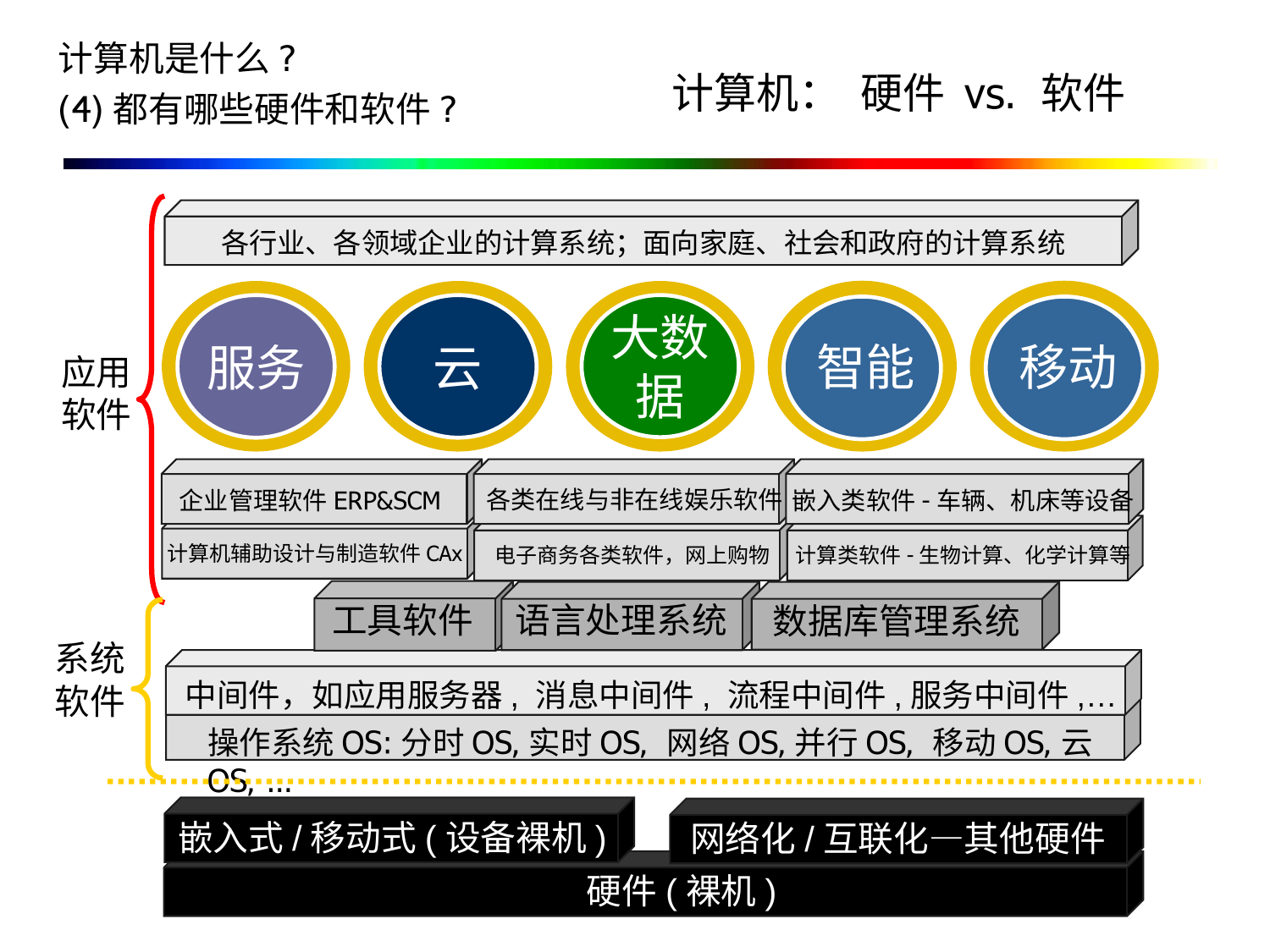

计算机是什么?
(4)都有哪些硬件和软件?
计算机：  硬件 vs. 软件

各行业、各领域企业的计算系统；面向家庭、社会和政府的计算系统

智能

移动

服务

云

大数据
应用软件

企业管理软件ERP&SCM

各类在线与非在线娱乐软件

嵌入类软件-车辆、机床等设备

计算机辅助设计与制造软件CAx

电子商务各类软件，网上购物

计算类软件-生物计算、化学计算等

工具软件

语言处理系统

数据库管理系统

系统软件

中间件，如应用服务器, 消息中间件, 流程中间件,服务中间件,…

操作系统OS:分时OS,实时OS, 网络OS,并行OS, 移动OS,云OS, …

嵌入式/移动式(设备裸机)

网络化/互联化—其他硬件

硬件(裸机)